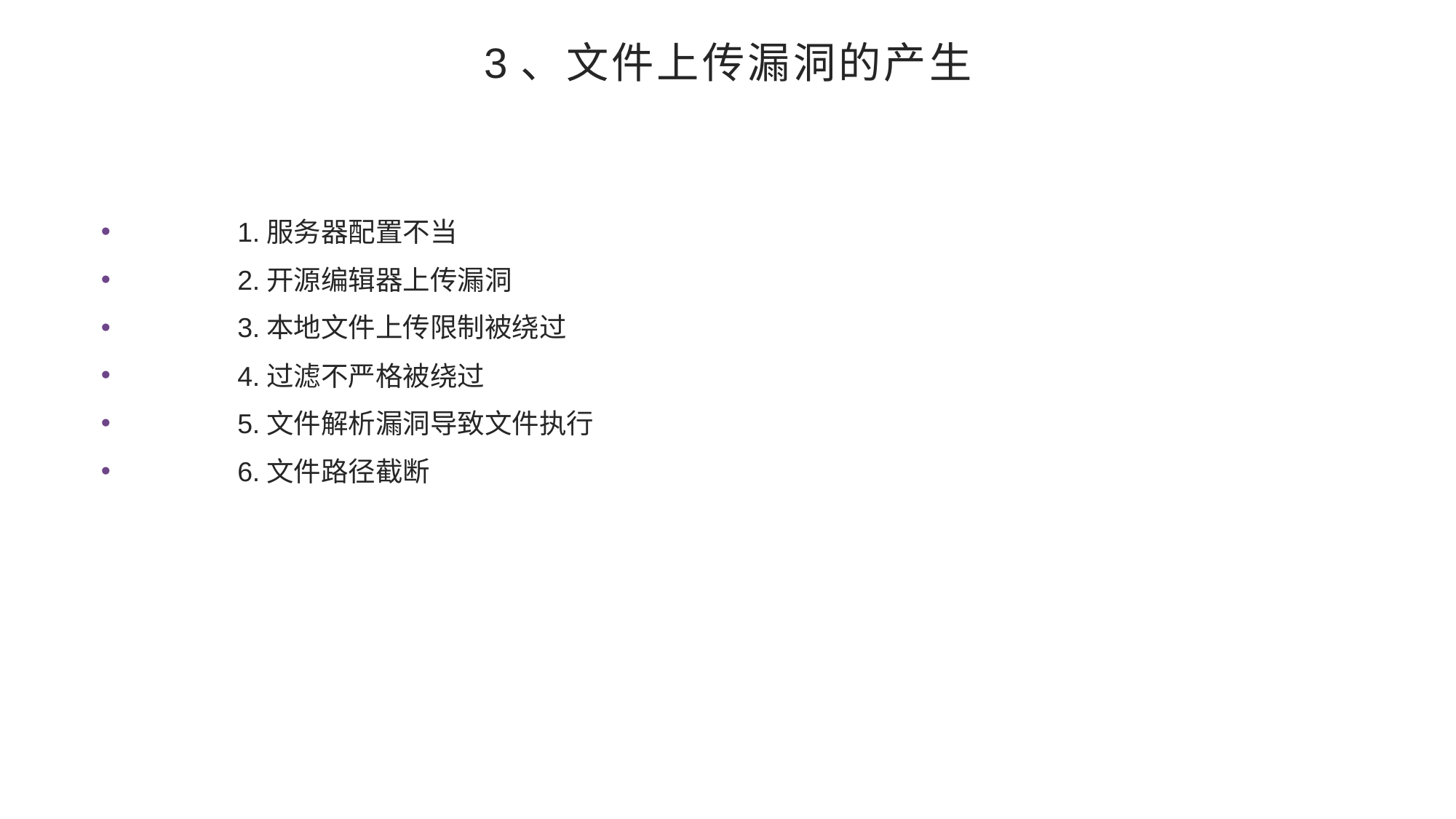

# 3、文件上传漏洞的产生
	1.服务器配置不当
	2.开源编辑器上传漏洞
	3.本地文件上传限制被绕过
	4.过滤不严格被绕过
	5.文件解析漏洞导致文件执行
	6.文件路径截断